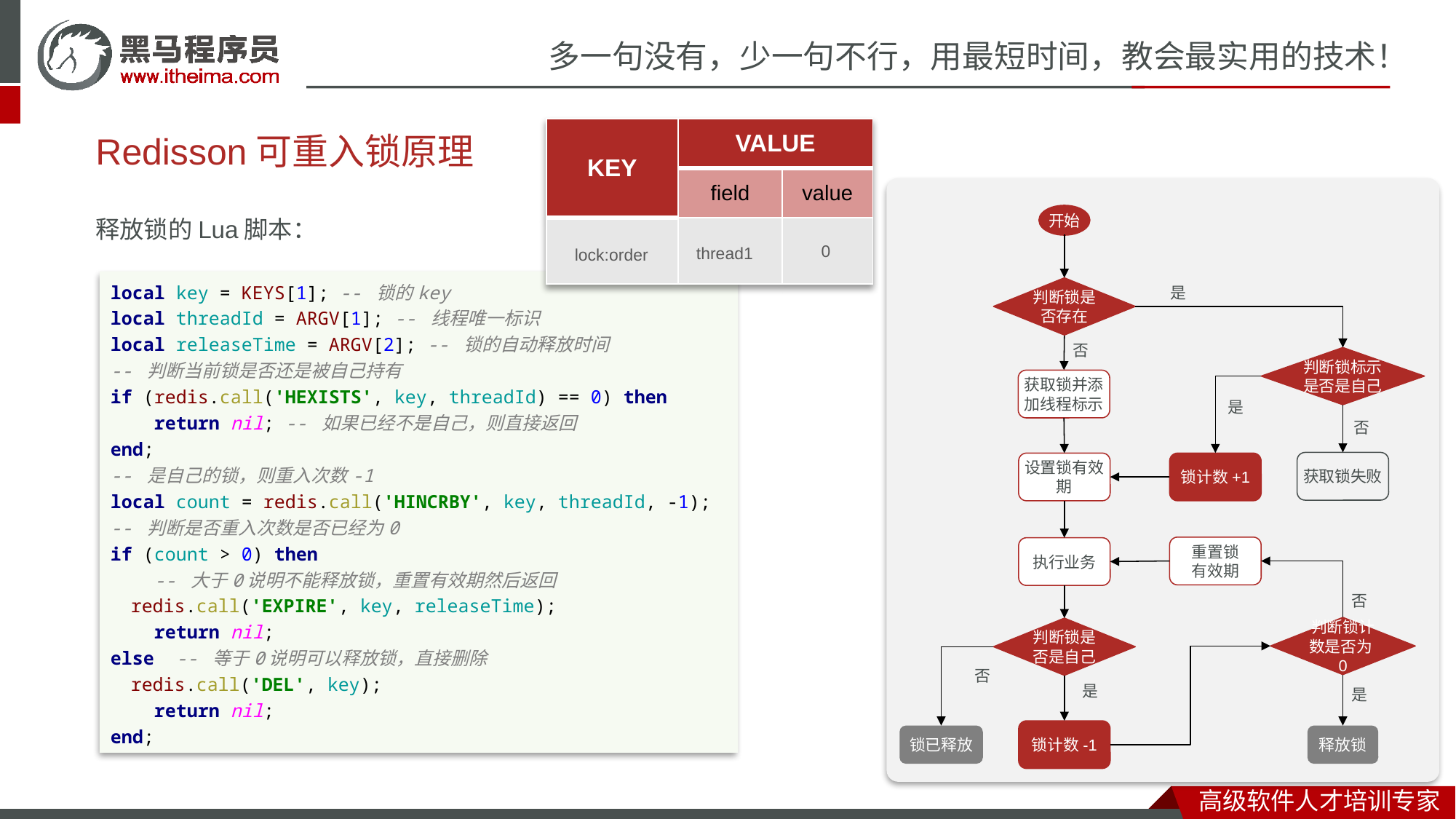

| KEY | VALUE |  |
| --- | --- | --- |
|  | field | value |
|  |  |  |
Redisson可重入锁原理

释放锁的Lua脚本：
开始
0
thread1
lock:order
local key = KEYS[1]; -- 锁的key
local threadId = ARGV[1]; -- 线程唯一标识
local releaseTime = ARGV[2]; -- 锁的自动释放时间
-- 判断当前锁是否还是被自己持有
if (redis.call('HEXISTS', key, threadId) == 0) then
    return nil; -- 如果已经不是自己，则直接返回
end;
-- 是自己的锁，则重入次数-1
local count = redis.call('HINCRBY', key, threadId, -1);
-- 判断是否重入次数是否已经为0
if (count > 0) then
    -- 大于0说明不能释放锁，重置有效期然后返回
    redis.call('EXPIRE', key, releaseTime);
    return nil;
else  -- 等于0说明可以释放锁，直接删除
    redis.call('DEL', key);
    return nil;
end;
判断锁是否存在
是
否
判断锁标示是否是自己
获取锁并添加线程标示
是
否
获取锁失败
设置锁有效期
锁计数+1
重置锁
有效期
执行业务
否
判断锁计数是否为0
判断锁是否是自己
否
是
是
锁计数-1
释放锁
锁已释放